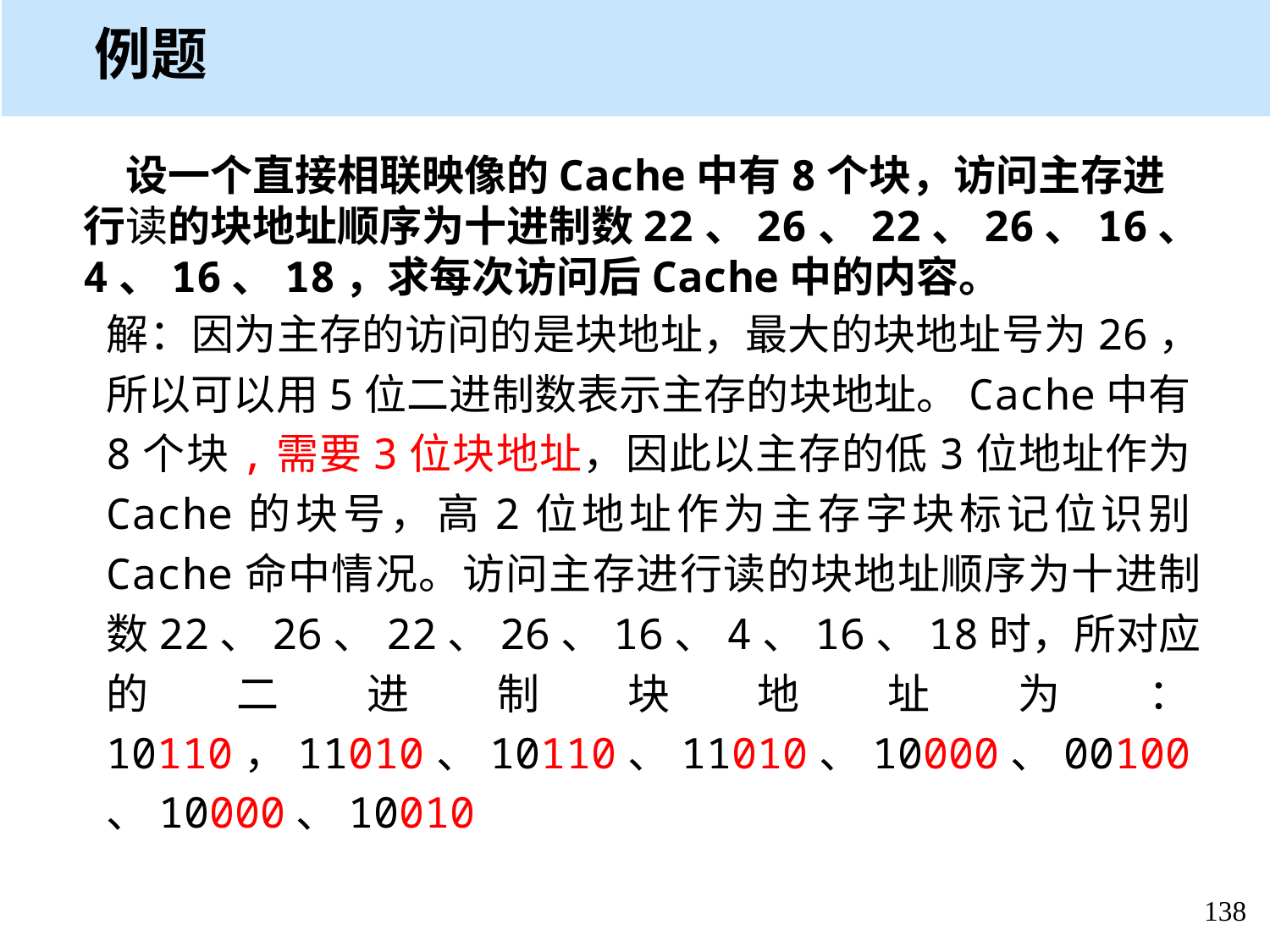

# 例题
    设一个直接相联映像的Cache中有8个块，访问主存进行读的块地址顺序为十进制数22、26、22、26、16、4、16、18，求每次访问后Cache中的内容。
解：因为主存的访问的是块地址，最大的块地址号为26，所以可以用5位二进制数表示主存的块地址。Cache中有8个块,需要3位块地址，因此以主存的低3位地址作为Cache的块号，高2位地址作为主存字块标记位识别Cache命中情况。访问主存进行读的块地址顺序为十进制数22、26、22、26、16、4、16、18时，所对应的二进制块地址为：10110，11010、10110、11010、10000、00100、10000、10010